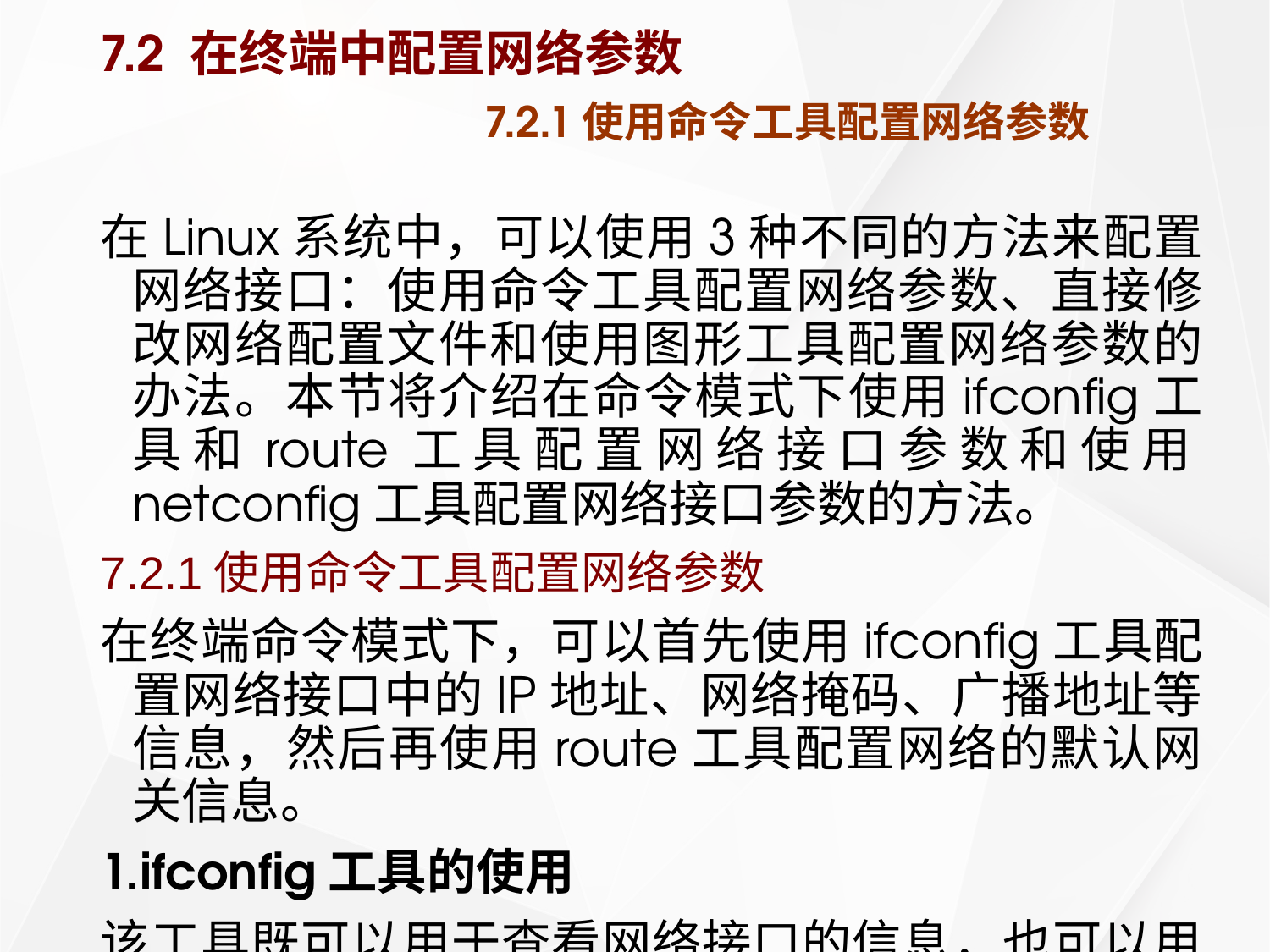

# 7.2 在终端中配置网络参数 7.2.1使用命令工具配置网络参数
在Linux系统中，可以使用3种不同的方法来配置网络接口：使用命令工具配置网络参数、直接修改网络配置文件和使用图形工具配置网络参数的办法。本节将介绍在命令模式下使用ifconfig工具和route工具配置网络接口参数和使用netconfig工具配置网络接口参数的方法。
7.2.1使用命令工具配置网络参数
在终端命令模式下，可以首先使用ifconfig工具配置网络接口中的IP地址、网络掩码、广播地址等信息，然后再使用route工具配置网络的默认网关信息。
1.ifconfig工具的使用
该工具既可以用于查看网络接口的信息，也可以用于配置网络的TCP/IP参数，还可以用于启动和停用指定的网络接口。